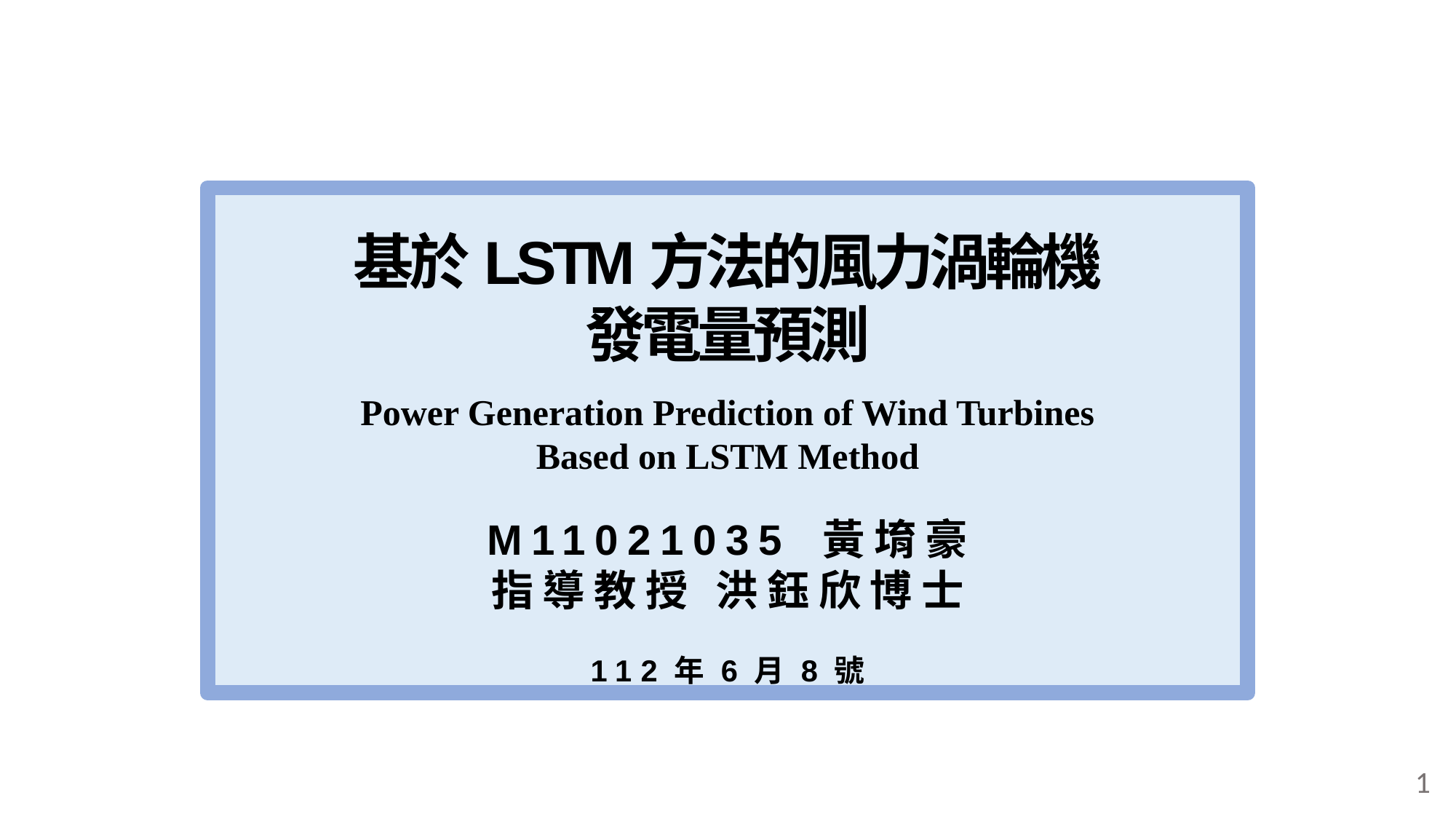

基於LSTM方法的風力渦輪機
發電量預測

Power Generation Prediction of Wind Turbines
Based on LSTM Method

M11021035 黃堉豪
指導教授 洪鈺欣博士

112年6月8號

1